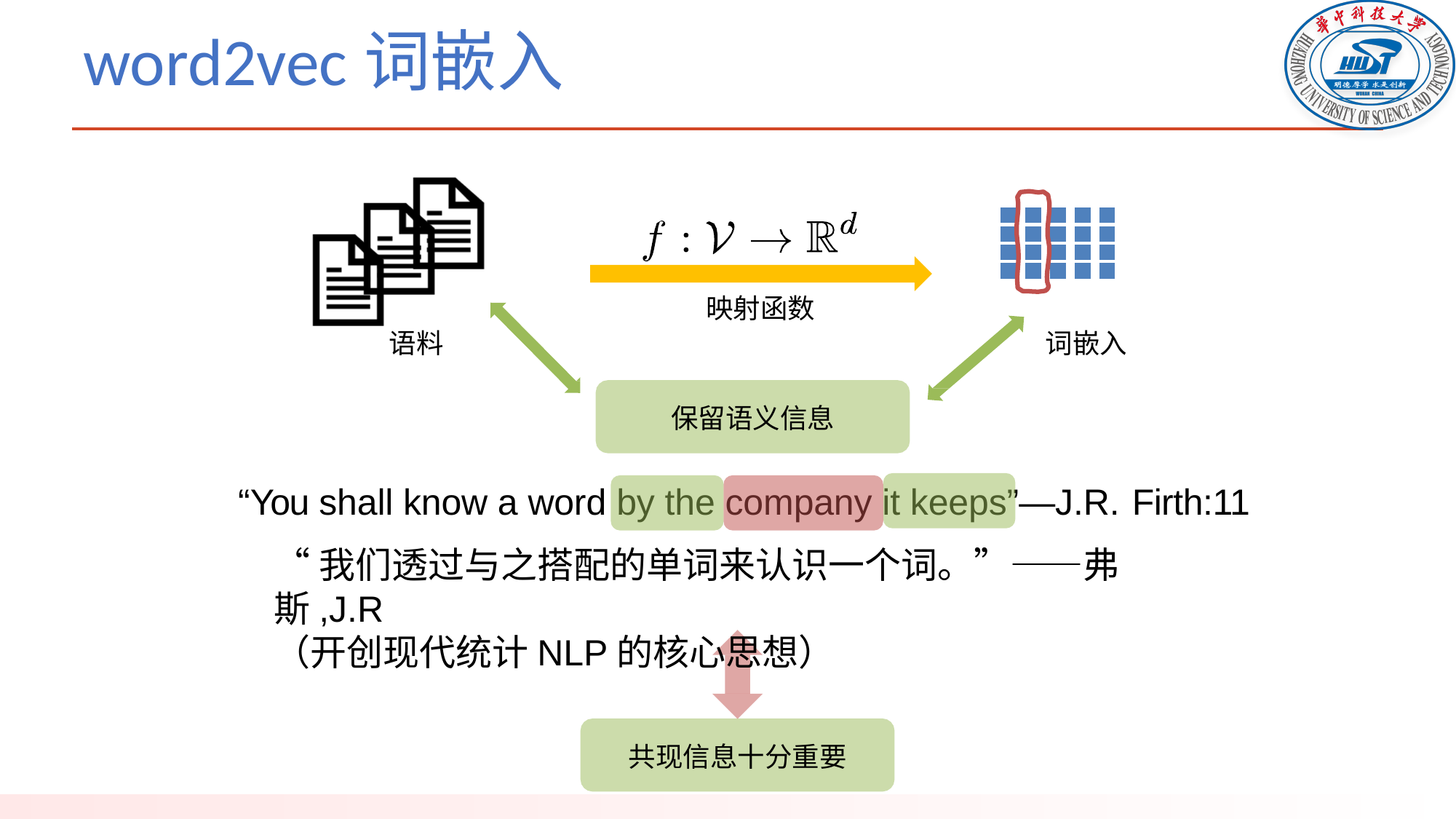

# word2vec词嵌入

映射函数

语料
词嵌入

保留语义信息

“You shall know a word by the company it keeps”—J.R. Firth:11
“我们透过与之搭配的单词来认识一个词。”——弗斯,J.R
（开创现代统计NLP的核心思想）

共现信息十分重要